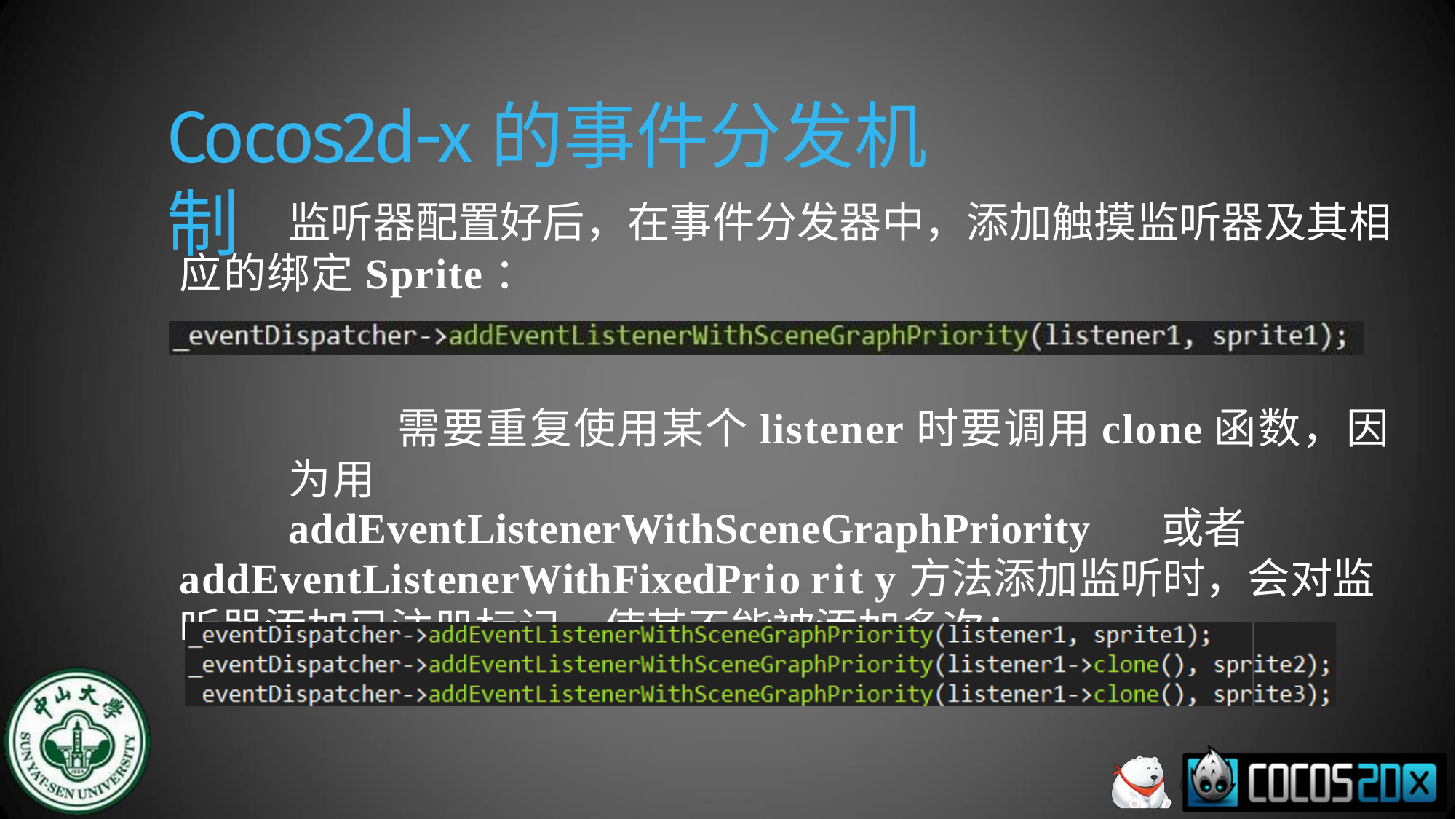

# Cocos2d-x的事件分发机制
监听器配置好后，在事件分发器中，添加触摸监听器及其相 应的绑定Sprite：

需要重复使用某个listener时要调用clone函数，因为用
addEventListenerWithSceneGraphPriority	或者 addEventListenerWithFixedPrio rit y	方法添加监听时，会对监 听器添加已注册标记，使其不能被添加多次：